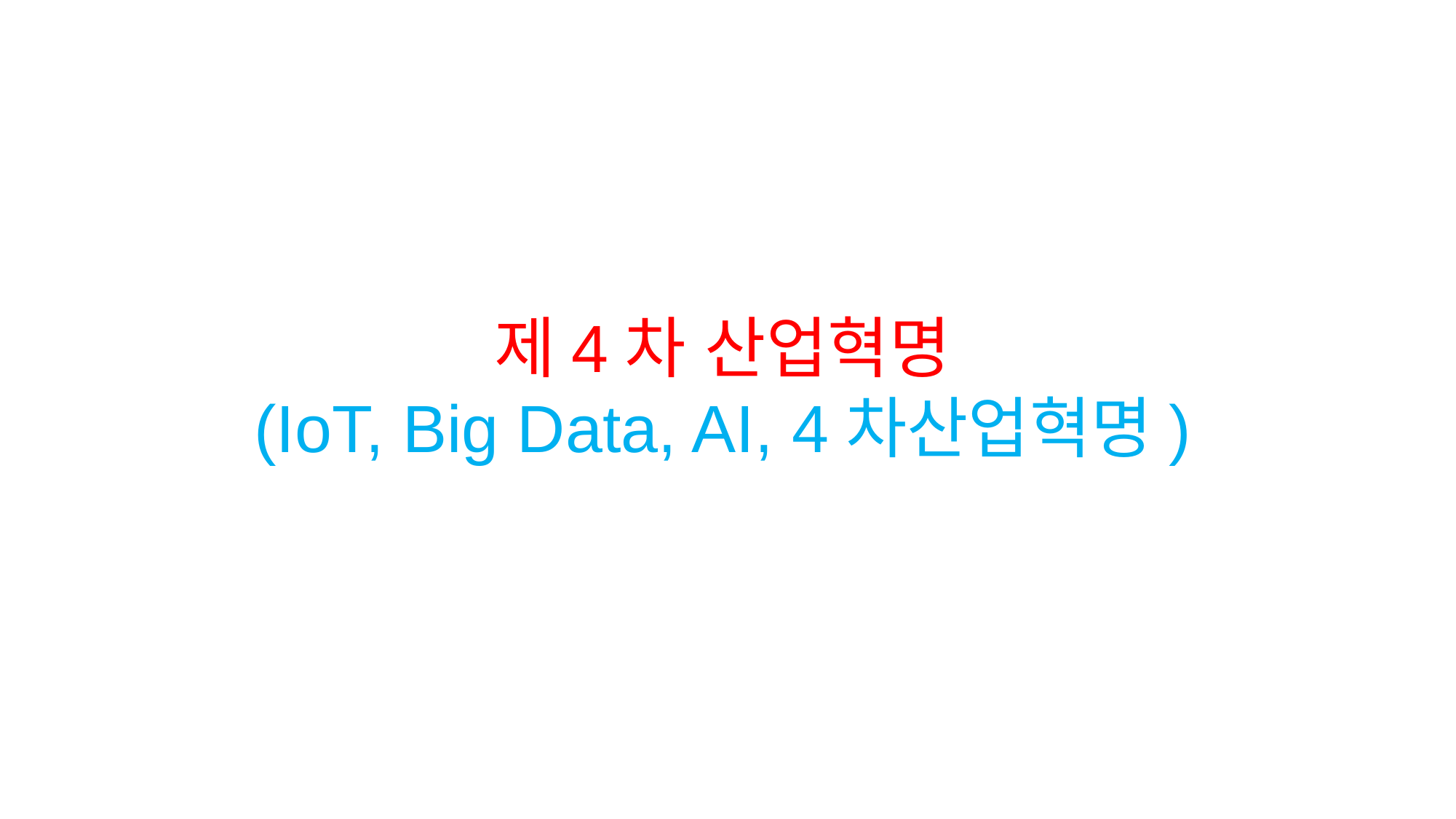

# 제4차 산업혁명 (IoT, Big Data, AI, 4차산업혁명)